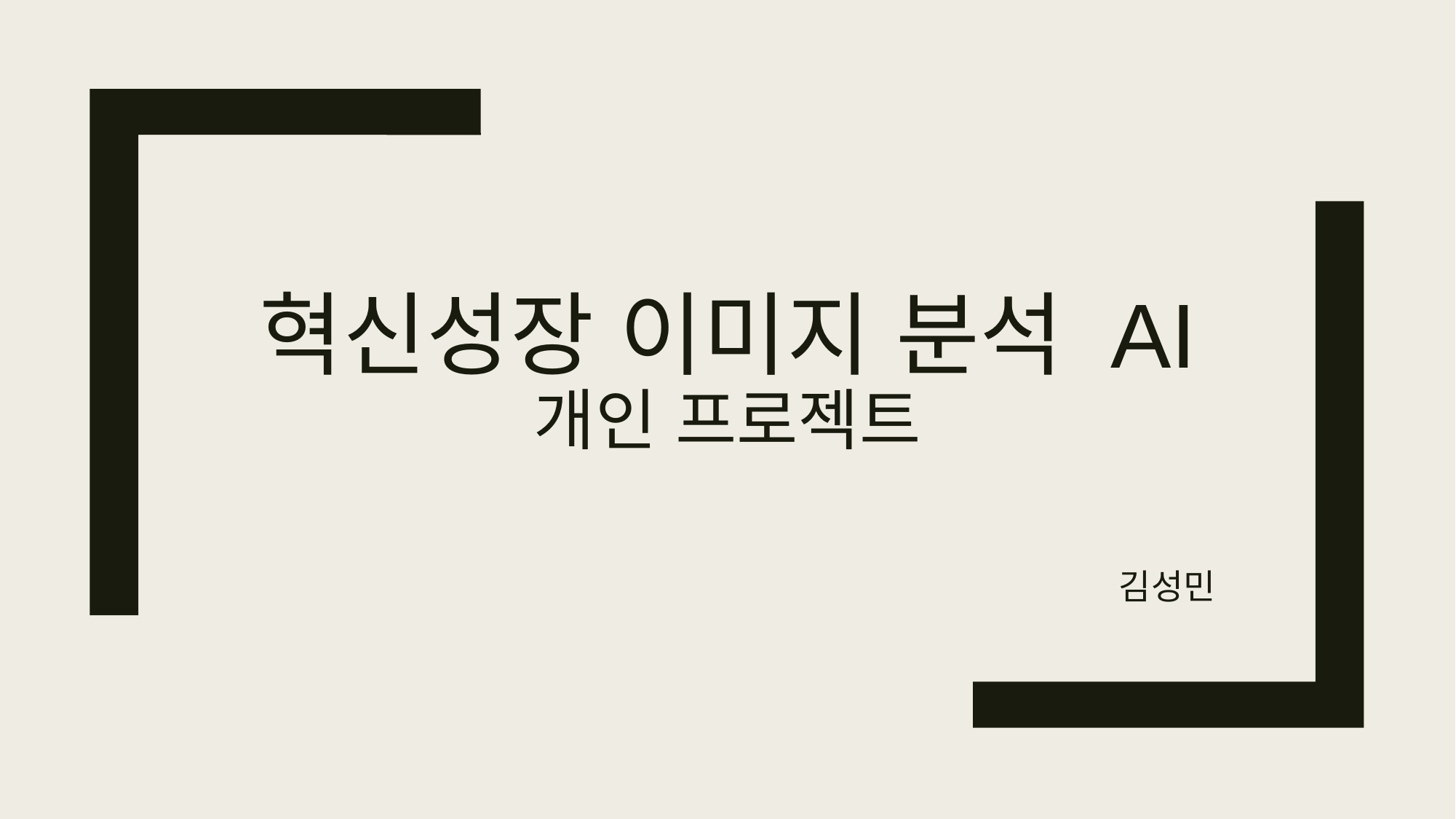

# 혁신성장 이미지 분석 AI 개인 프로젝트
김성민